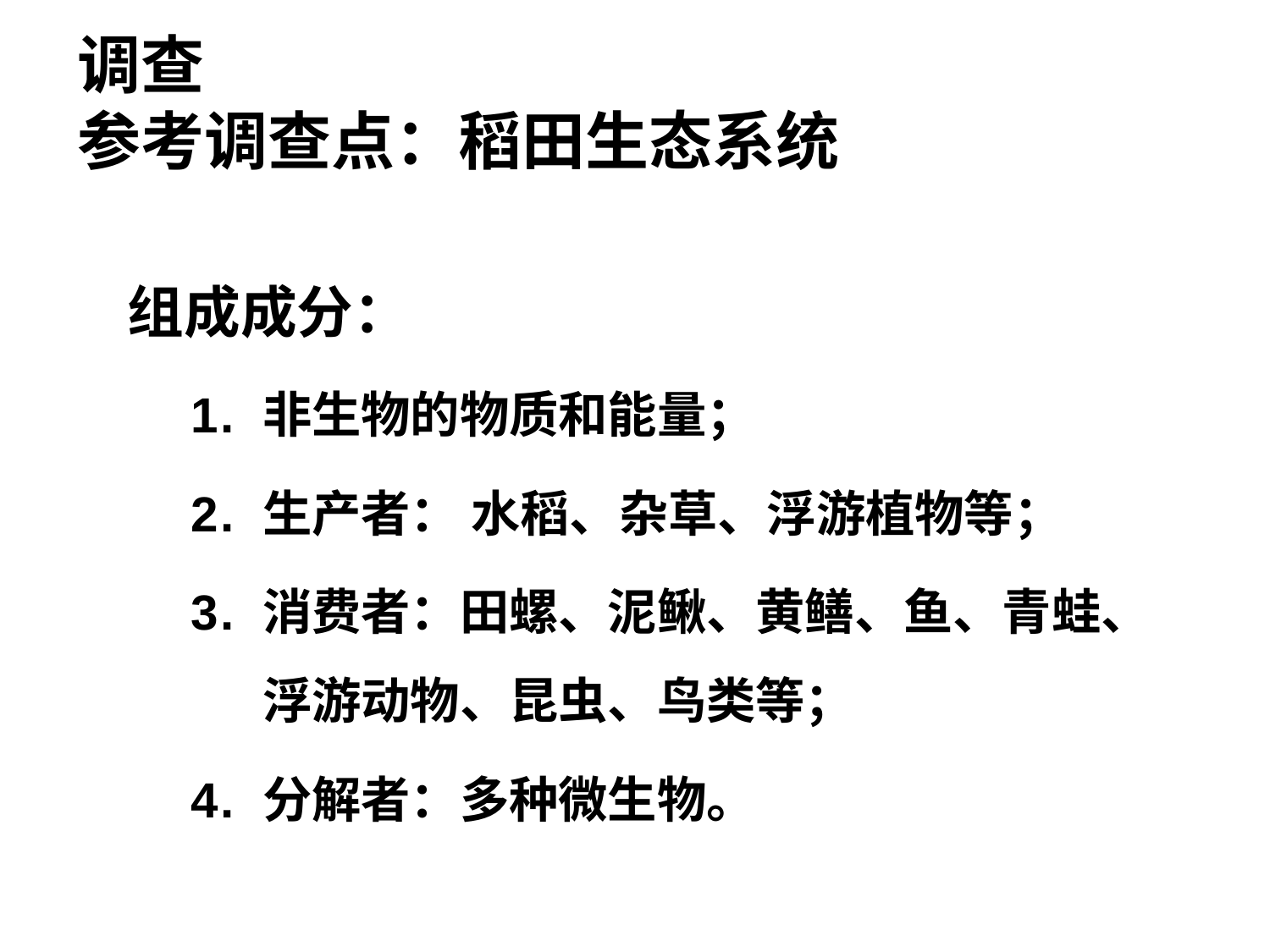

调查
参考调查点：稻田生态系统
组成成分：
非生物的物质和能量；
生产者： 水稻、杂草、浮游植物等；
消费者：田螺、泥鳅、黄鳝、鱼、青蛙、浮游动物、昆虫、鸟类等；
分解者：多种微生物。